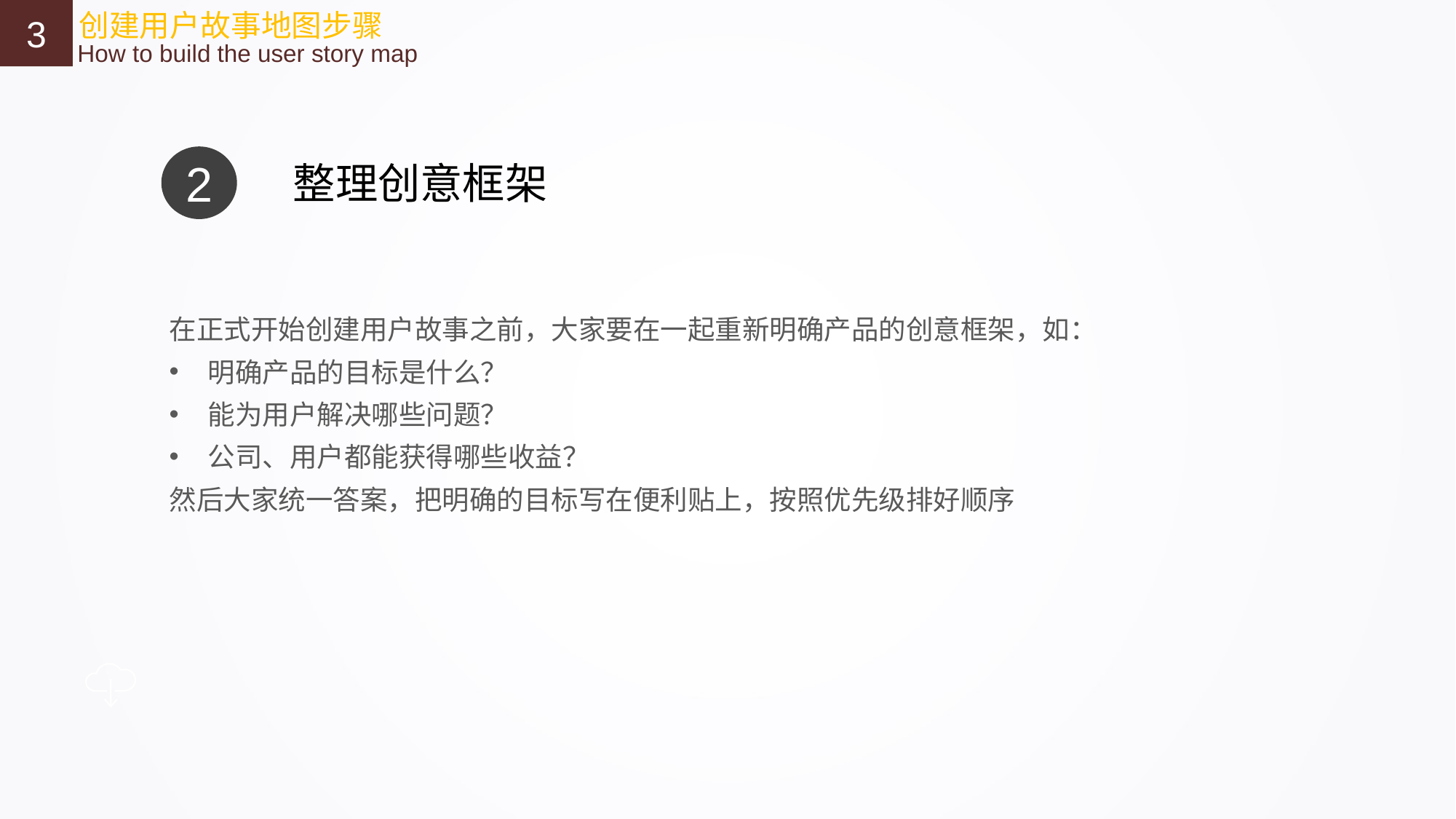

3
创建用户故事地图步骤
How to build the user story map
2
整理创意框架
在正式开始创建用户故事之前，大家要在一起重新明确产品的创意框架，如：
 明确产品的目标是什么？
 能为用户解决哪些问题？
 公司、用户都能获得哪些收益？
然后大家统一答案，把明确的目标写在便利贴上，按照优先级排好顺序